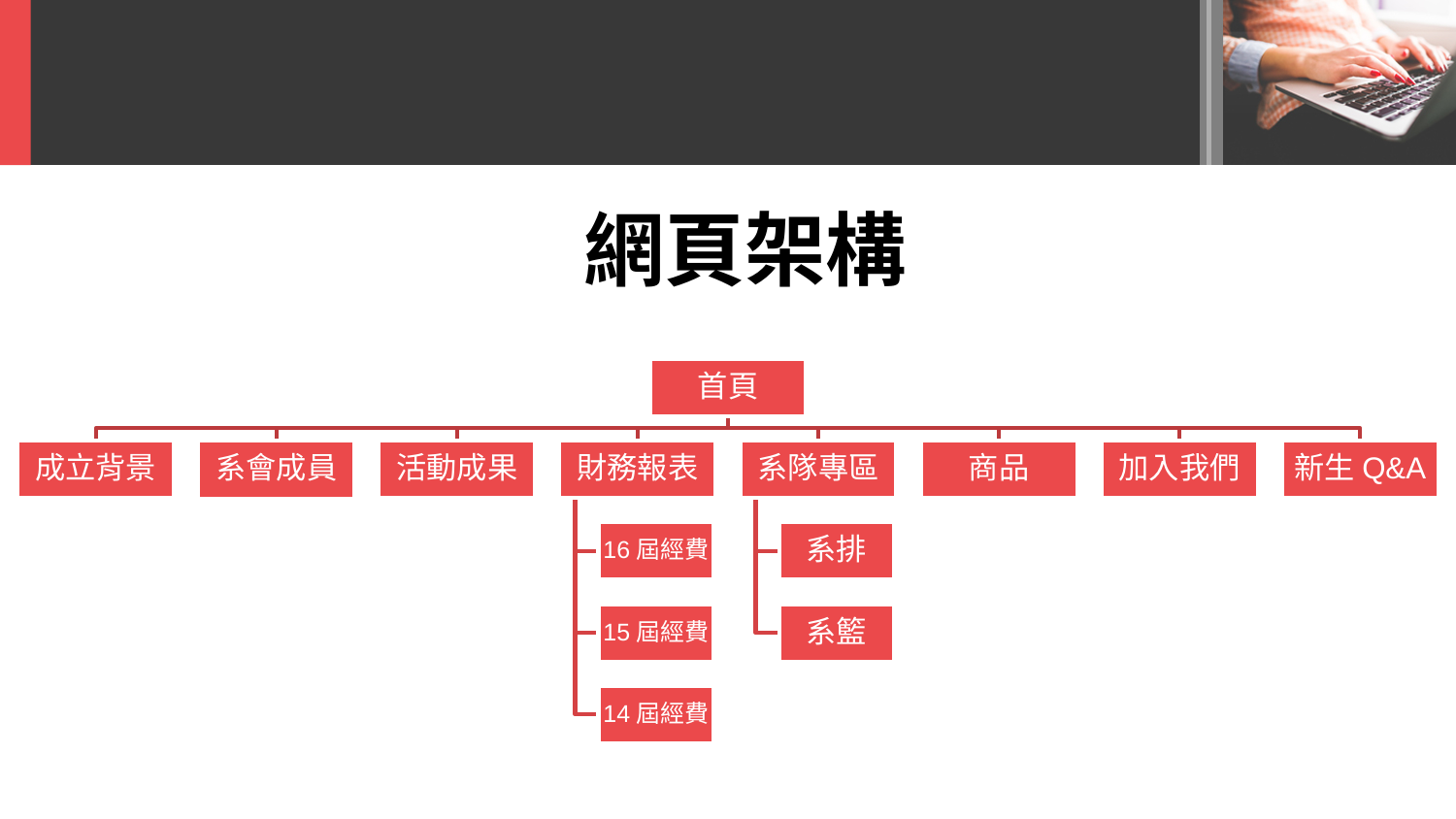

首頁
成立背景
系會成員
活動成果
財務報表
16屆經費
15屆經費
14屆經費
系隊專區
系排
系籃
商品
加入我們
新生Q&A
網頁架構